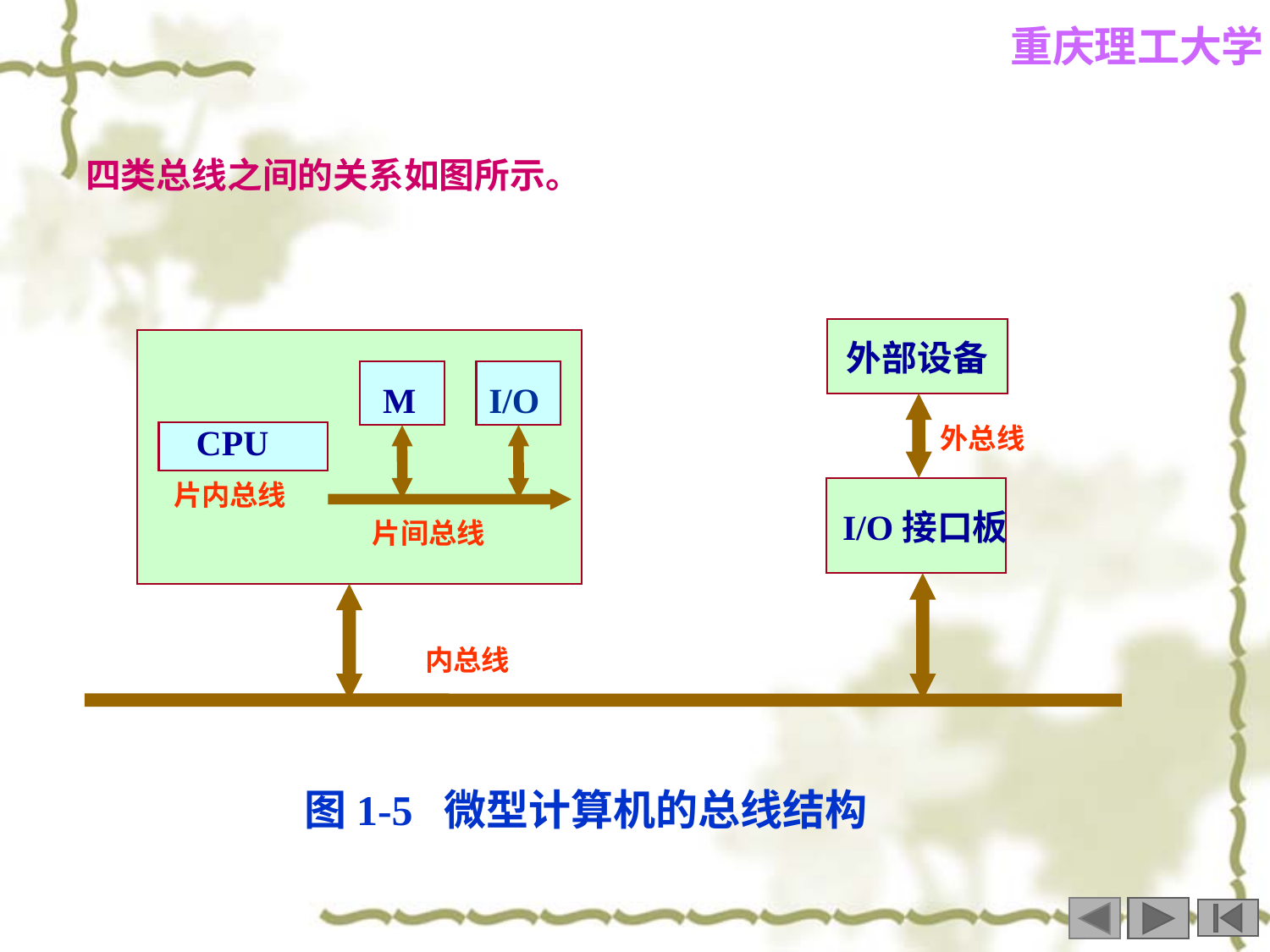

四类总线之间的关系如图所示。

外部设备

M
I/O

    CPU
 片内总线
外总线

I/O接口板
片间总线

内总线

图1-5  微型计算机的总线结构